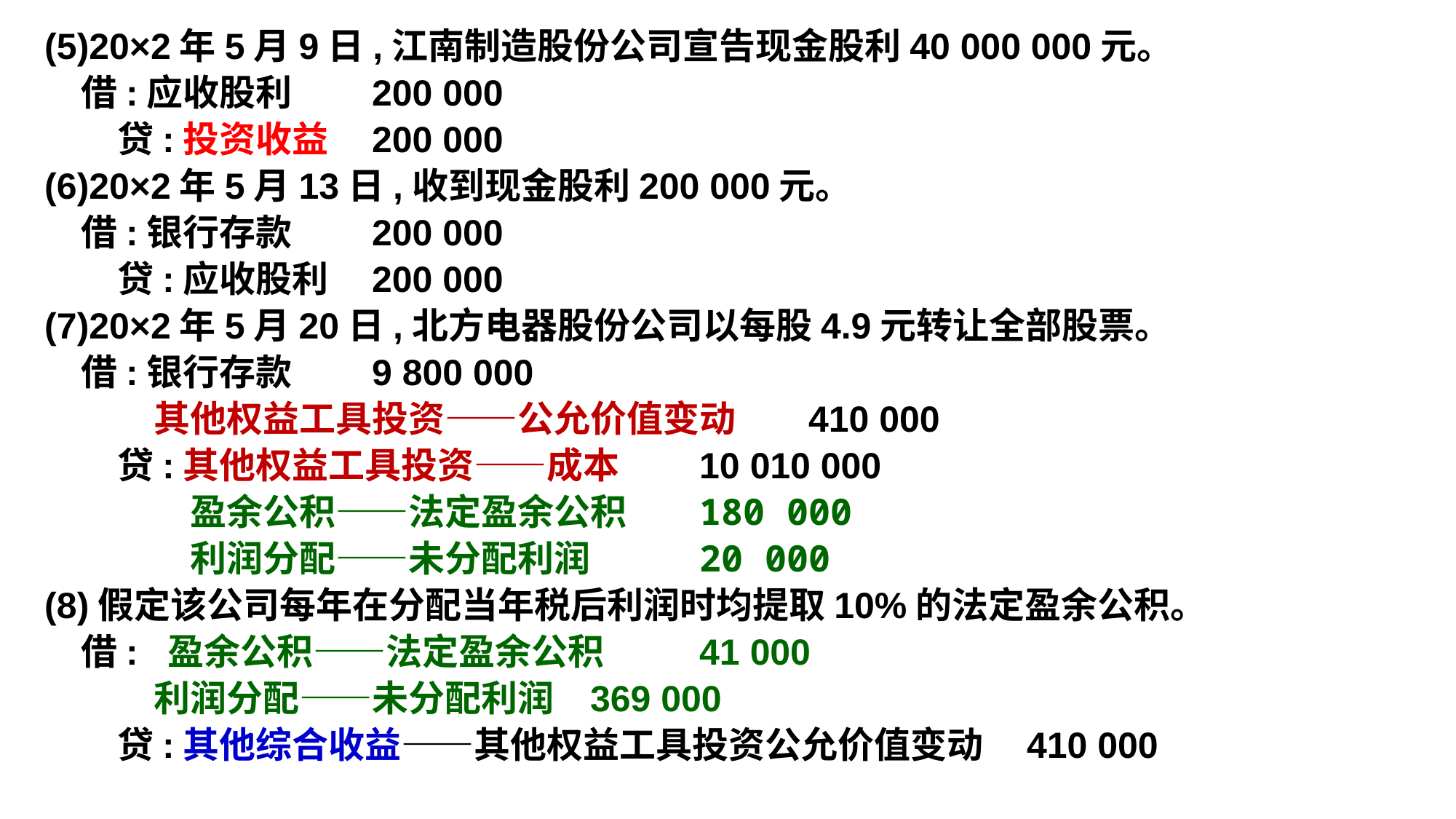

# Continued
(5)20×2年5月9日,江南制造股份公司宣告现金股利40 000 000元。
　借:应收股利	200 000
　　贷:投资收益	200 000
(6)20×2年5月13日,收到现金股利200 000元。
　借:银行存款	200 000
　　贷:应收股利	200 000
(7)20×2年5月20日,北方电器股份公司以每股4.9元转让全部股票。
　借:银行存款	9 800 000
　　　其他权益工具投资——公允价值变动	410 000
　　贷:其他权益工具投资——成本	10 010 000
　　　　盈余公积——法定盈余公积	180 000
　　　　利润分配——未分配利润	20 000
(8)假定该公司每年在分配当年税后利润时均提取10%的法定盈余公积。
　借:  盈余公积——法定盈余公积	41 000
　　　利润分配——未分配利润	369 000
　　贷:其他综合收益——其他权益工具投资公允价值变动	410 000
Renmin University of China
38